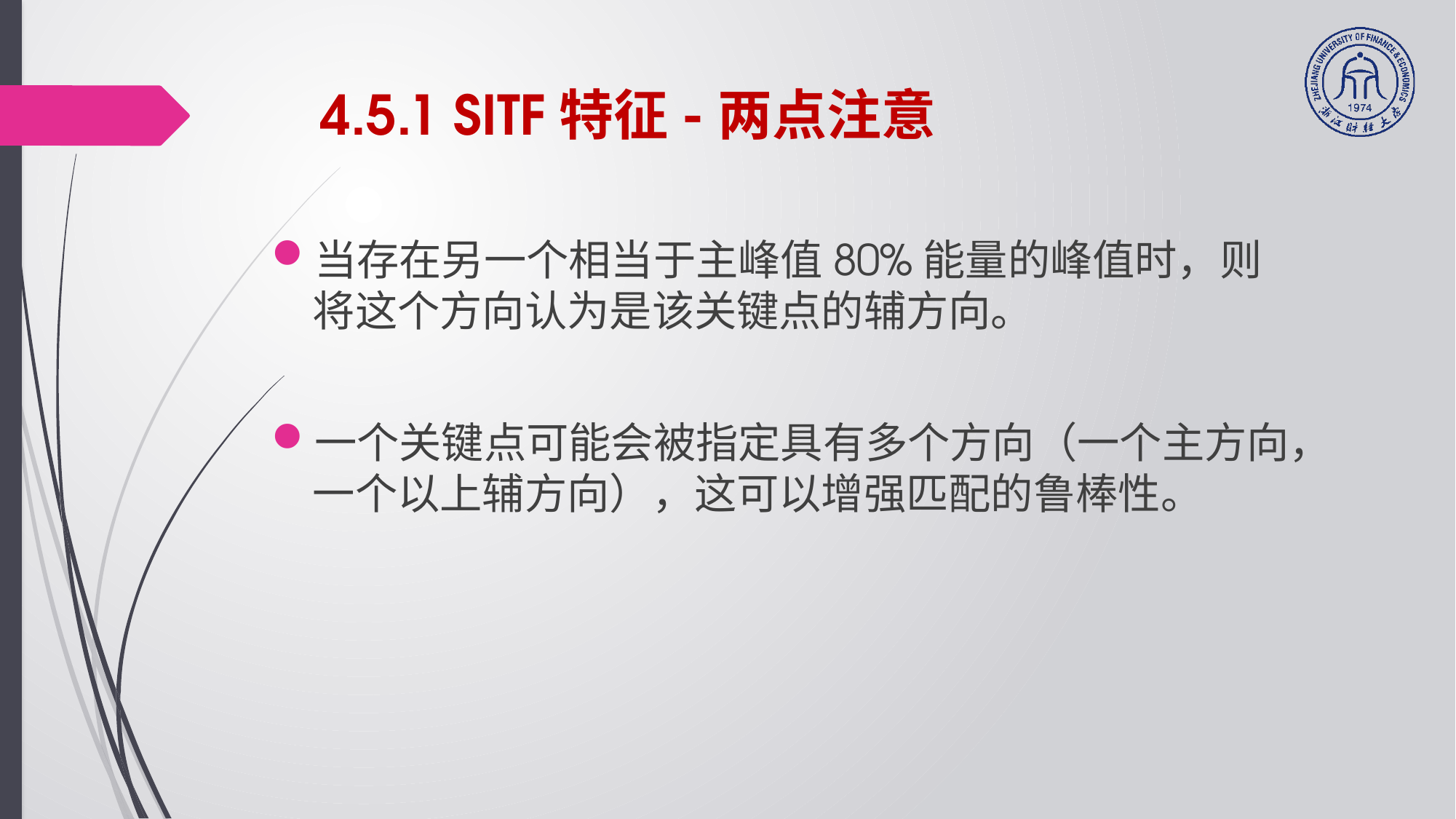

# 4.5.1 SITF特征-两点注意
当存在另一个相当于主峰值80%能量的峰值时，则将这个方向认为是该关键点的辅方向。

一个关键点可能会被指定具有多个方向（一个主方向，一个以上辅方向），这可以增强匹配的鲁棒性。